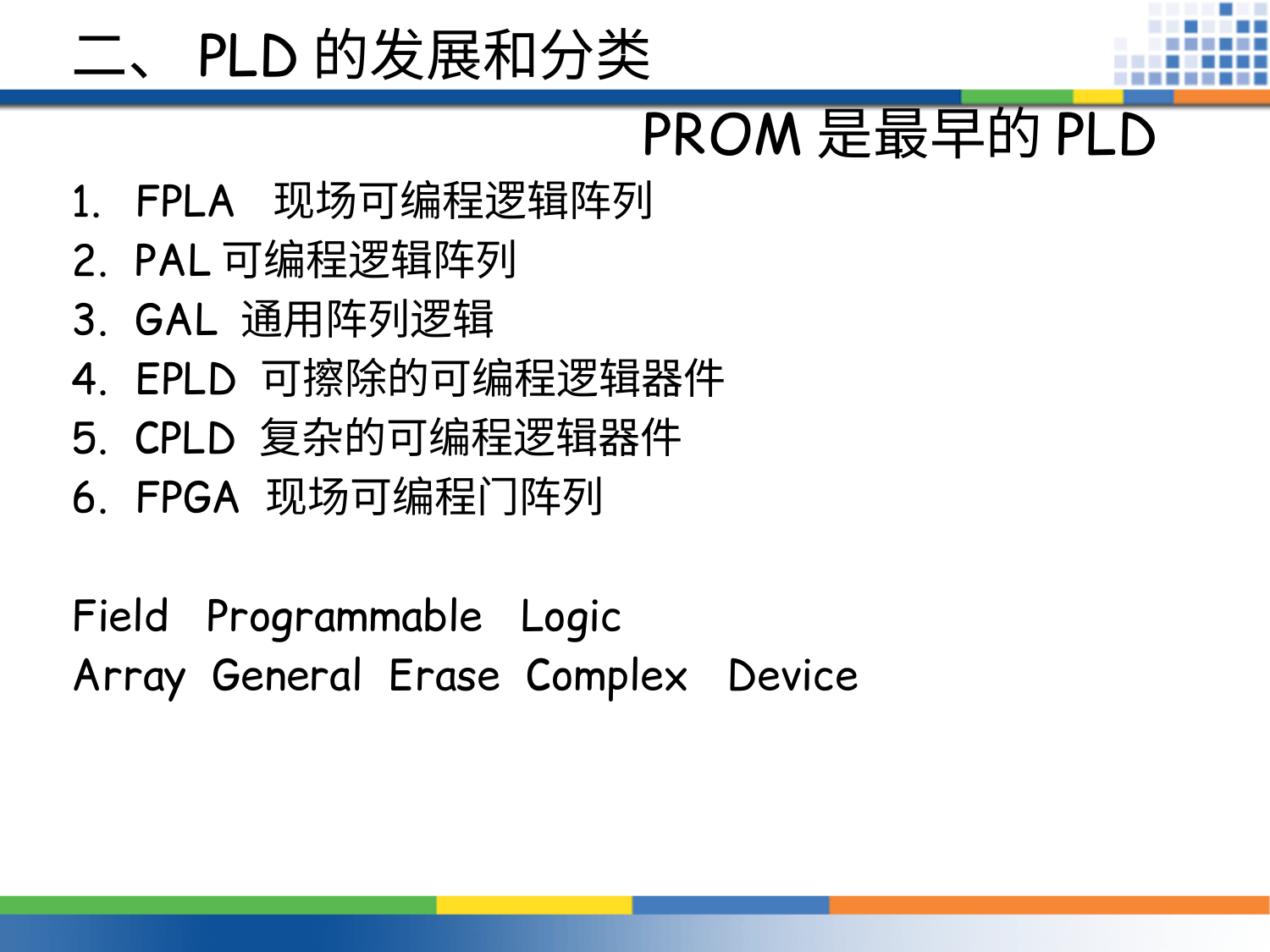

二、PLD的发展和分类
					PROM是最早的PLD
FPLA  现场可编程逻辑阵列
PAL可编程逻辑阵列
GAL 通用阵列逻辑
EPLD 可擦除的可编程逻辑器件
CPLD 复杂的可编程逻辑器件
FPGA 现场可编程门阵列

Field   Programmable   Logic
Array  General  Erase  Complex   Device